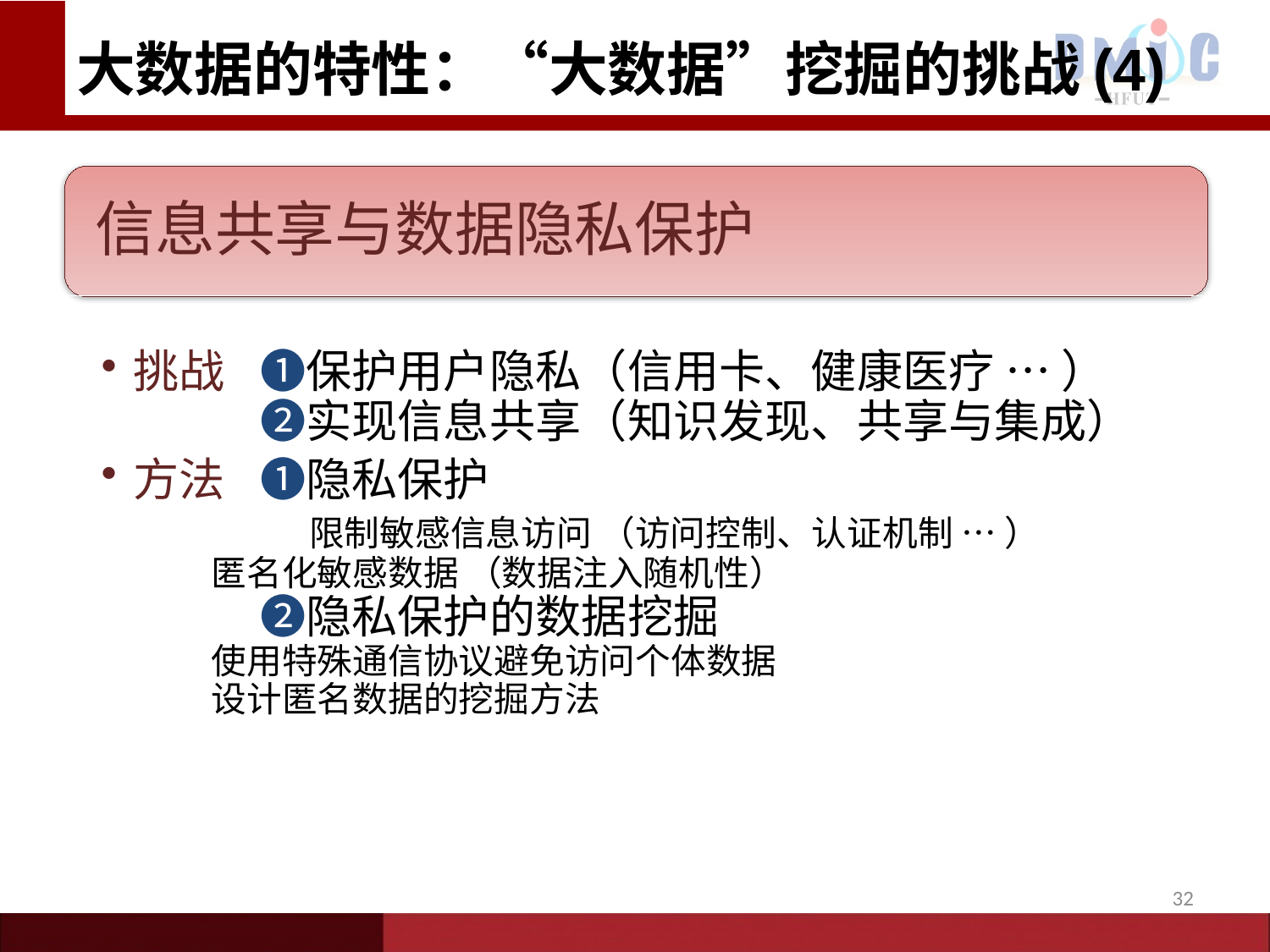

# 大数据的特性：“大数据”挖掘的挑战(4)
信息共享与数据隐私保护

挑战	❶保护用户隐私（信用卡、健康医疗 … ）
	❷实现信息共享（知识发现、共享与集成）
方法	❶隐私保护
                 限制敏感信息访问 （访问控制、认证机制 … ）
          匿名化敏感数据 （数据注入随机性）
	❷隐私保护的数据挖掘
          使用特殊通信协议避免访问个体数据
          设计匿名数据的挖掘方法

32